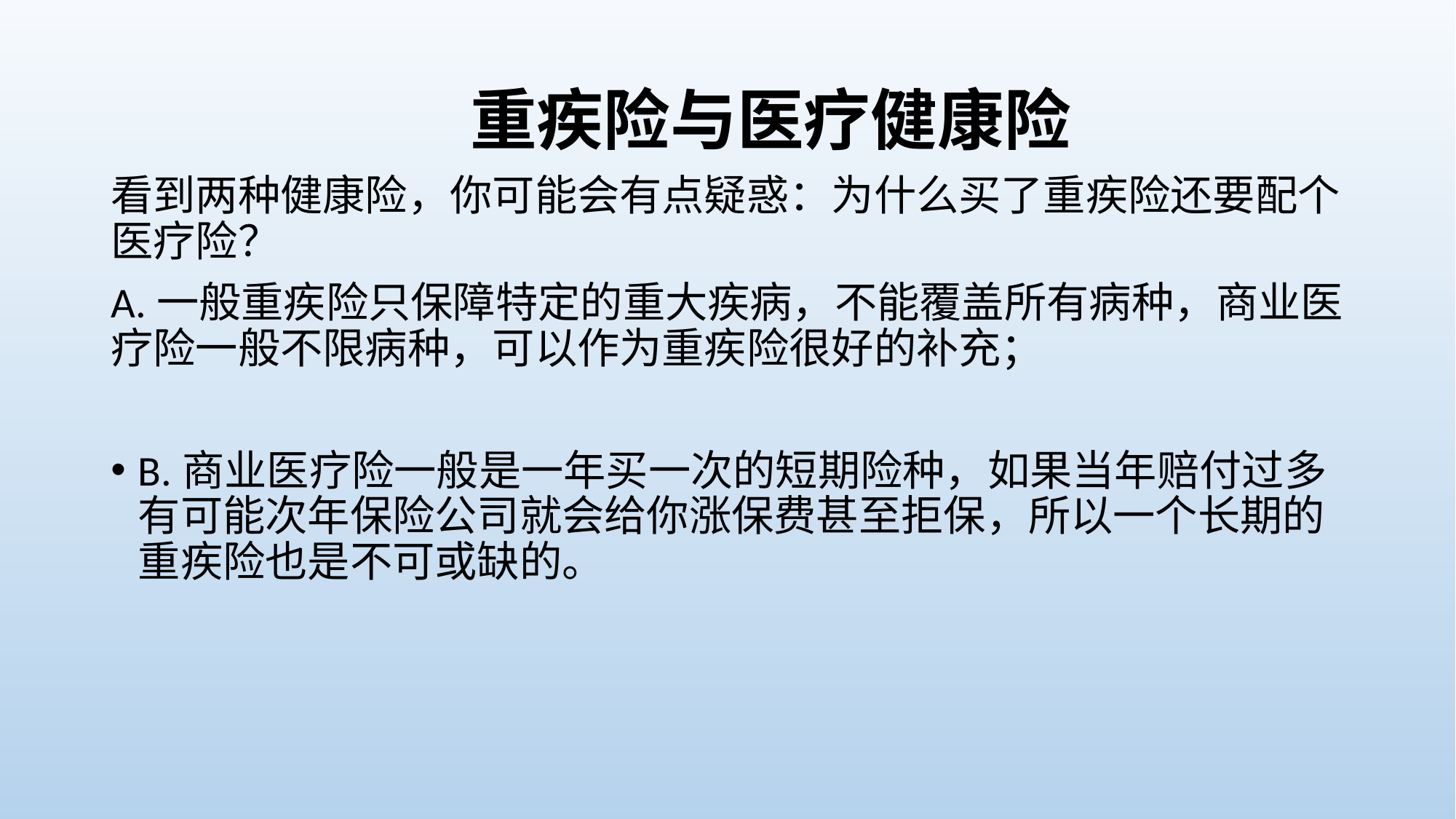

# 重疾险与医疗健康险
看到两种健康险，你可能会有点疑惑：为什么买了重疾险还要配个医疗险？
A.一般重疾险只保障特定的重大疾病，不能覆盖所有病种，商业医疗险一般不限病种，可以作为重疾险很好的补充；

B.商业医疗险一般是一年买一次的短期险种，如果当年赔付过多有可能次年保险公司就会给你涨保费甚至拒保，所以一个长期的重疾险也是不可或缺的。